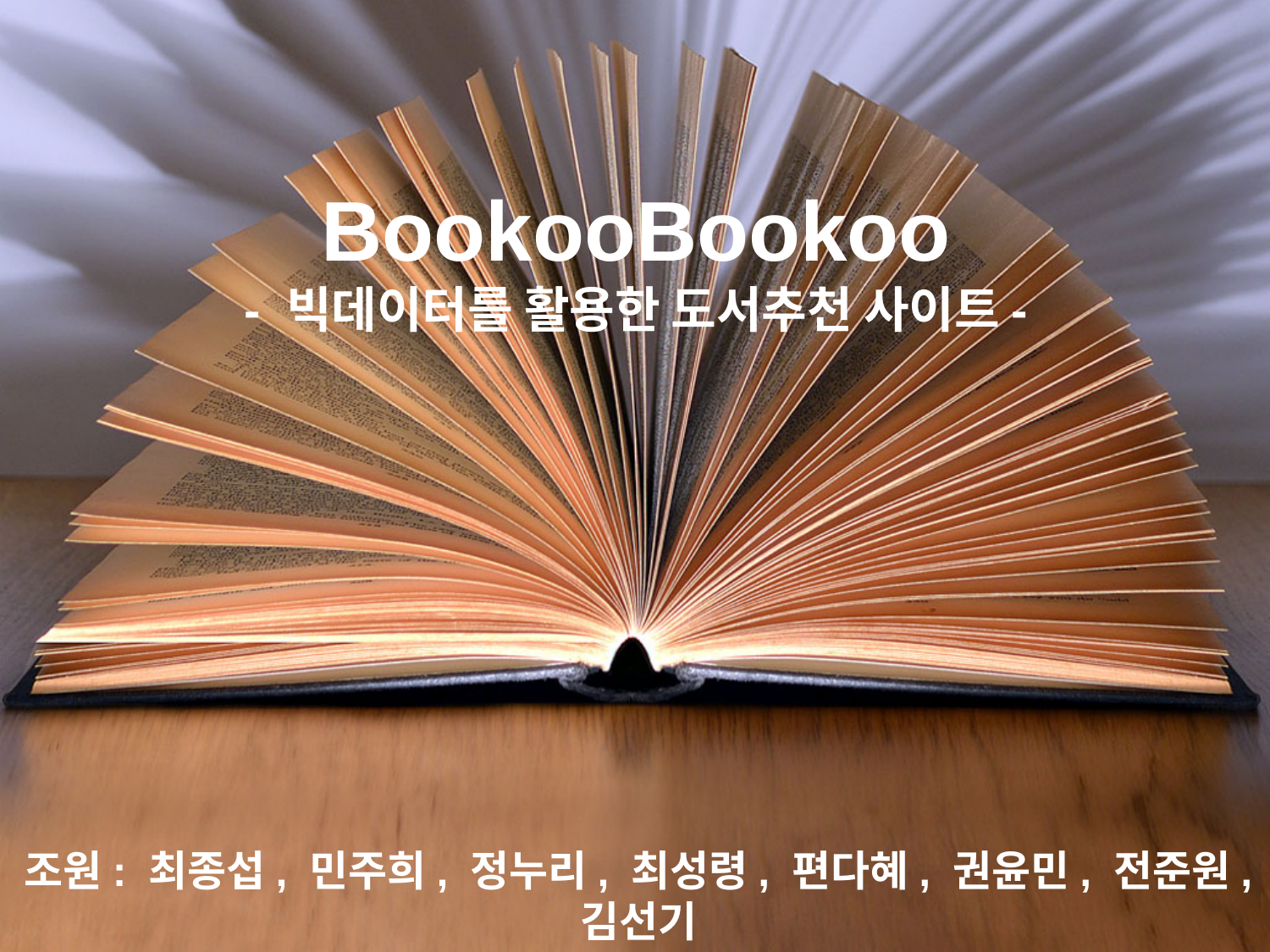

BookooBookoo
- 빅데이터를 활용한 도서추천 사이트-
조원: 최종섭, 민주희, 정누리, 최성령, 편다혜, 권윤민, 전준원, 김선기